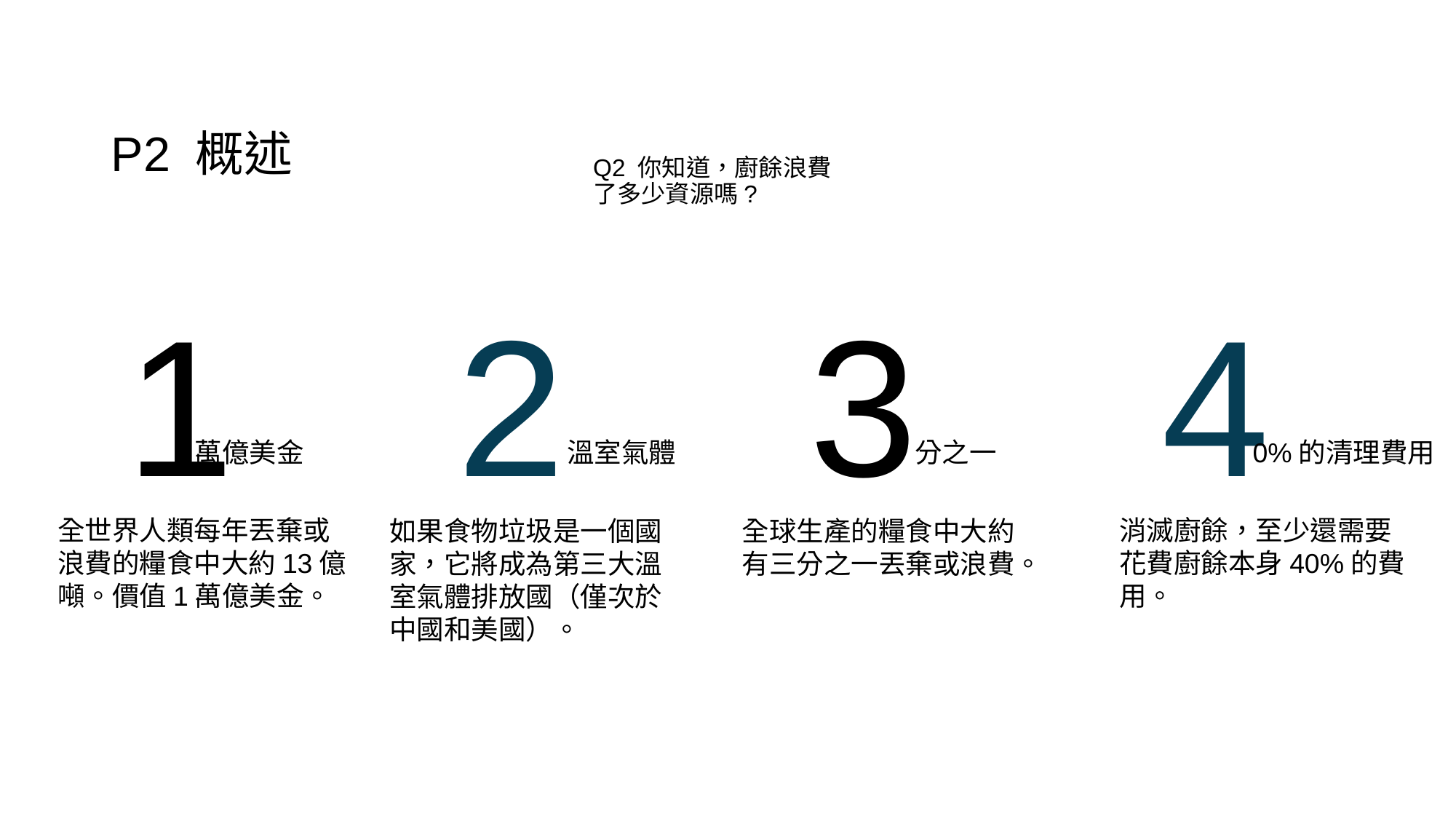

# P2 概述
Q2 你知道，廚餘浪費了多少資源嗎?
1

2
3
4
萬億美金
溫室氣體
分之一
0%的清理費用
全世界人類每年丟棄或浪費的糧食中大約13億噸。價值1萬億美金。
消滅廚餘，至少還需要花費廚餘本身40%的費用。
全球生產的糧食中大約有三分之一丟棄或浪費。
如果食物垃圾是一個國家，它將成為第三大溫室氣體排放國（僅次於中國和美國）。